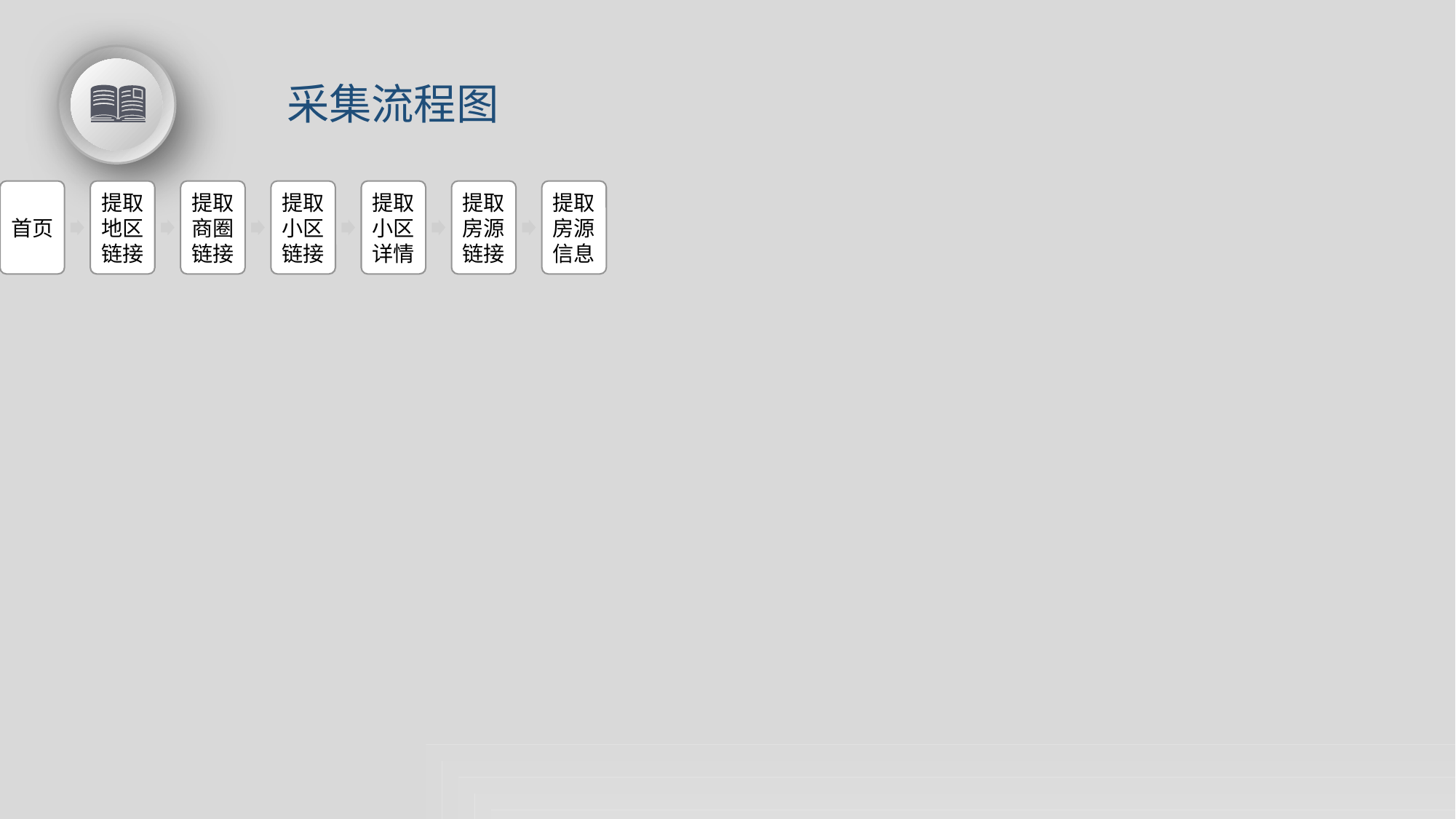

采集流程图
首页

提取地区链接

提取商圈链接

提取小区链接

提取小区详情

提取房源链接

提取房源信息